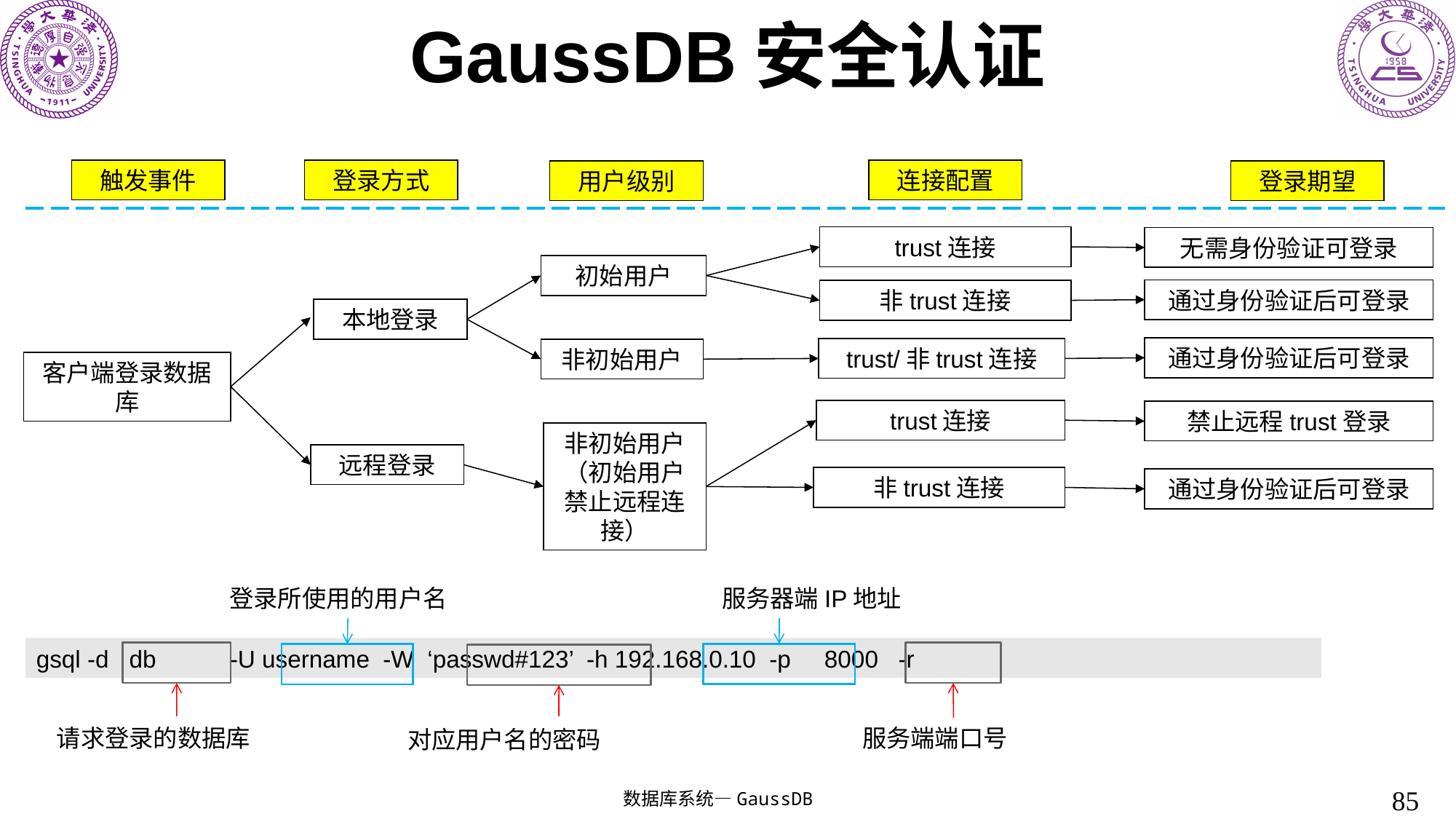

# GaussDB安全认证
触发事件
登录方式
连接配置
用户级别
登录期望
trust连接
无需身份验证可登录
初始用户
通过身份验证后可登录
非trust连接
本地登录
通过身份验证后可登录
trust/非trust连接
非初始用户
客户端登录数据库
trust连接
禁止远程trust登录
非初始用户
（初始用户禁止远程连接）
远程登录
非trust连接
通过身份验证后可登录
服务器端IP地址
登录所使用的用户名
gsql -d   db           -U username  -W  ‘passwd#123’  -h 192.168.0.10  -p     8000   -r

请求登录的数据库
服务端端口号
对应用户名的密码
85
数据库系统—GaussDB